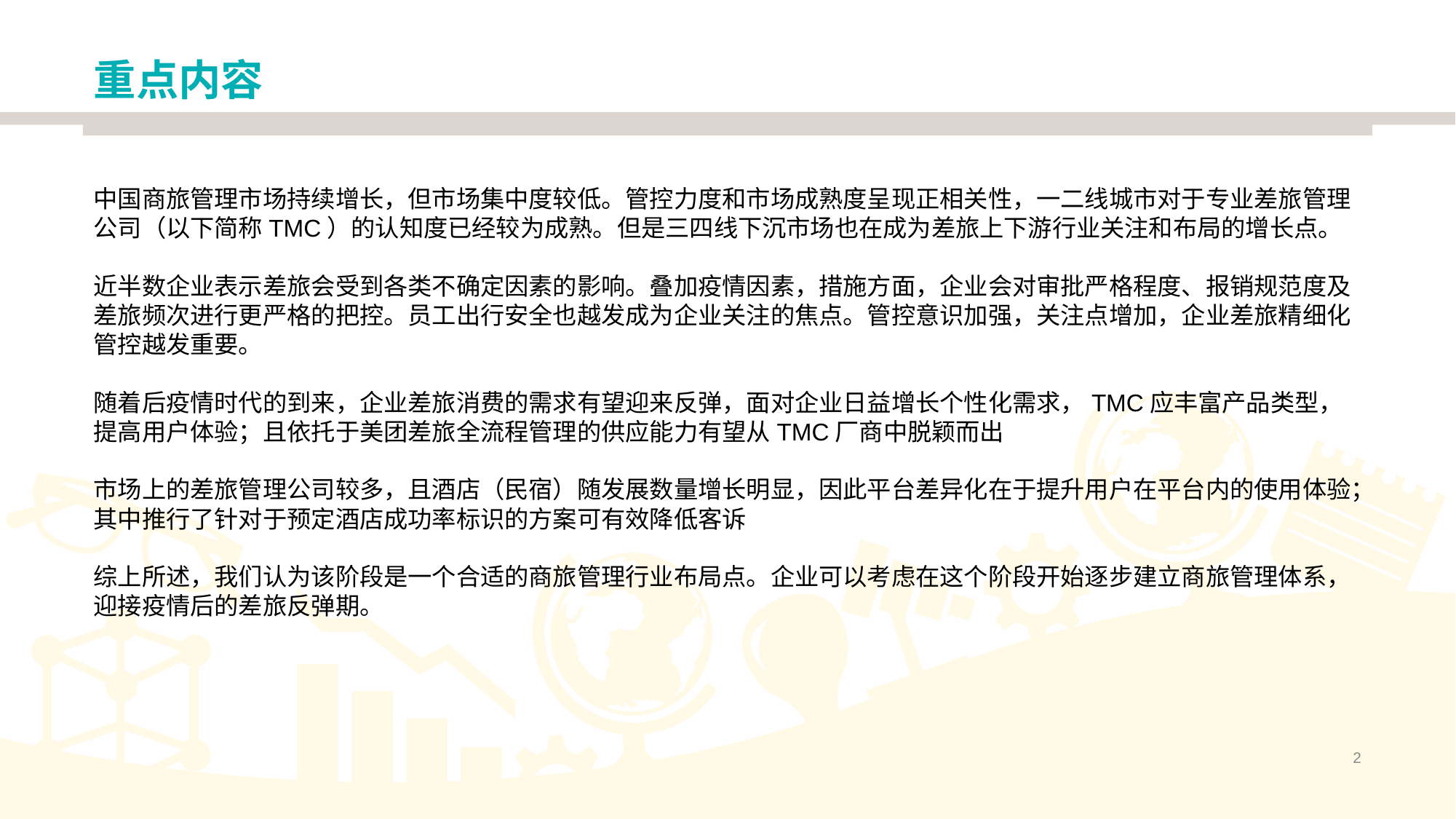

# 重点内容
中国商旅管理市场持续增长，但市场集中度较低。管控力度和市场成熟度呈现正相关性，一二线城市对于专业差旅管理公司（以下简称TMC）的认知度已经较为成熟。但是三四线下沉市场也在成为差旅上下游行业关注和布局的增长点。

近半数企业表示差旅会受到各类不确定因素的影响。叠加疫情因素，措施方面，企业会对审批严格程度、报销规范度及差旅频次进行更严格的把控。员工出行安全也越发成为企业关注的焦点。管控意识加强，关注点增加，企业差旅精细化管控越发重要。

随着后疫情时代的到来，企业差旅消费的需求有望迎来反弹，面对企业日益增长个性化需求，TMC应丰富产品类型，提高用户体验；且依托于美团差旅全流程管理的供应能力有望从TMC厂商中脱颖而出

市场上的差旅管理公司较多，且酒店（民宿）随发展数量增长明显，因此平台差异化在于提升用户在平台内的使用体验；其中推行了针对于预定酒店成功率标识的方案可有效降低客诉

综上所述，我们认为该阶段是一个合适的商旅管理行业布局点。企业可以考虑在这个阶段开始逐步建立商旅管理体系，迎接疫情后的差旅反弹期。
2